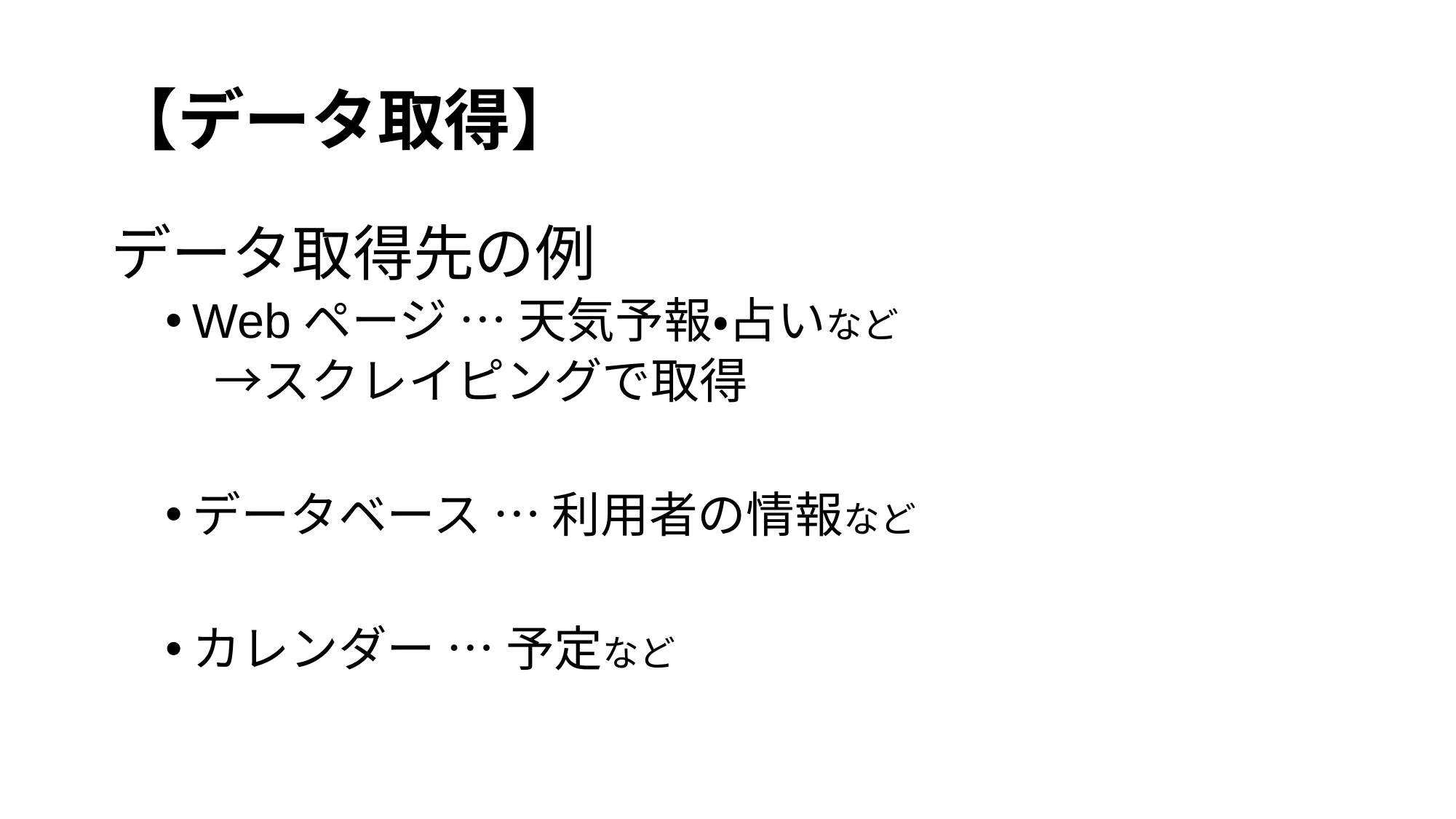

# 【データ取得】
データ取得先の例
Webページ … 天気予報・占いなど
　→スクレイピングで取得

データベース … 利用者の情報など

カレンダー … 予定など